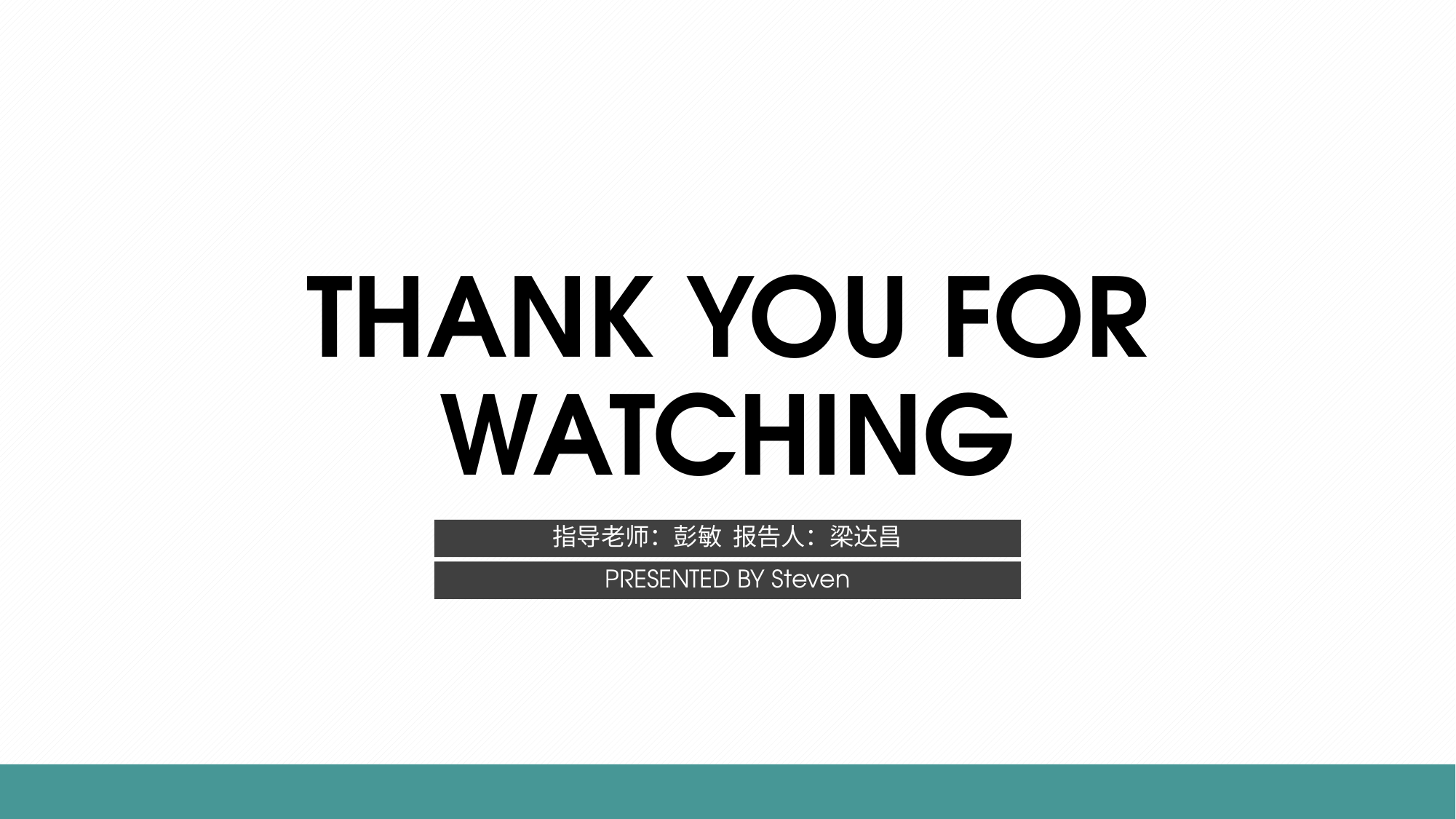

THANK YOU FOR WATCHING
指导老师：彭敏  报告人：梁达昌

PRESENTED BY Steven